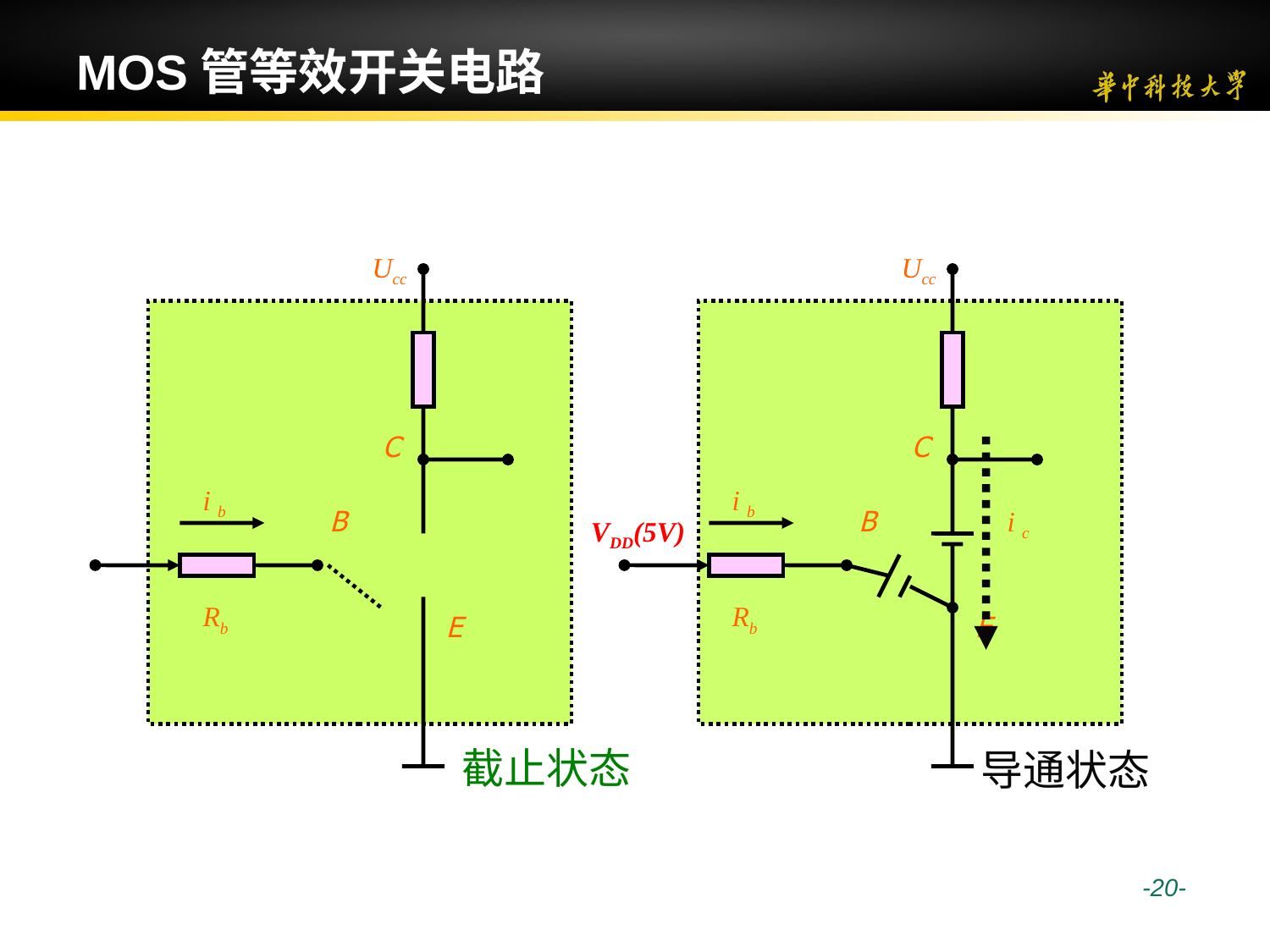

MOS管等效开关电路
Ucc
Ucc

C

i b
B
i c
VDD(5V)

Rb

E

C

i b
B

Rb

E
截止状态
导通状态

 -20-